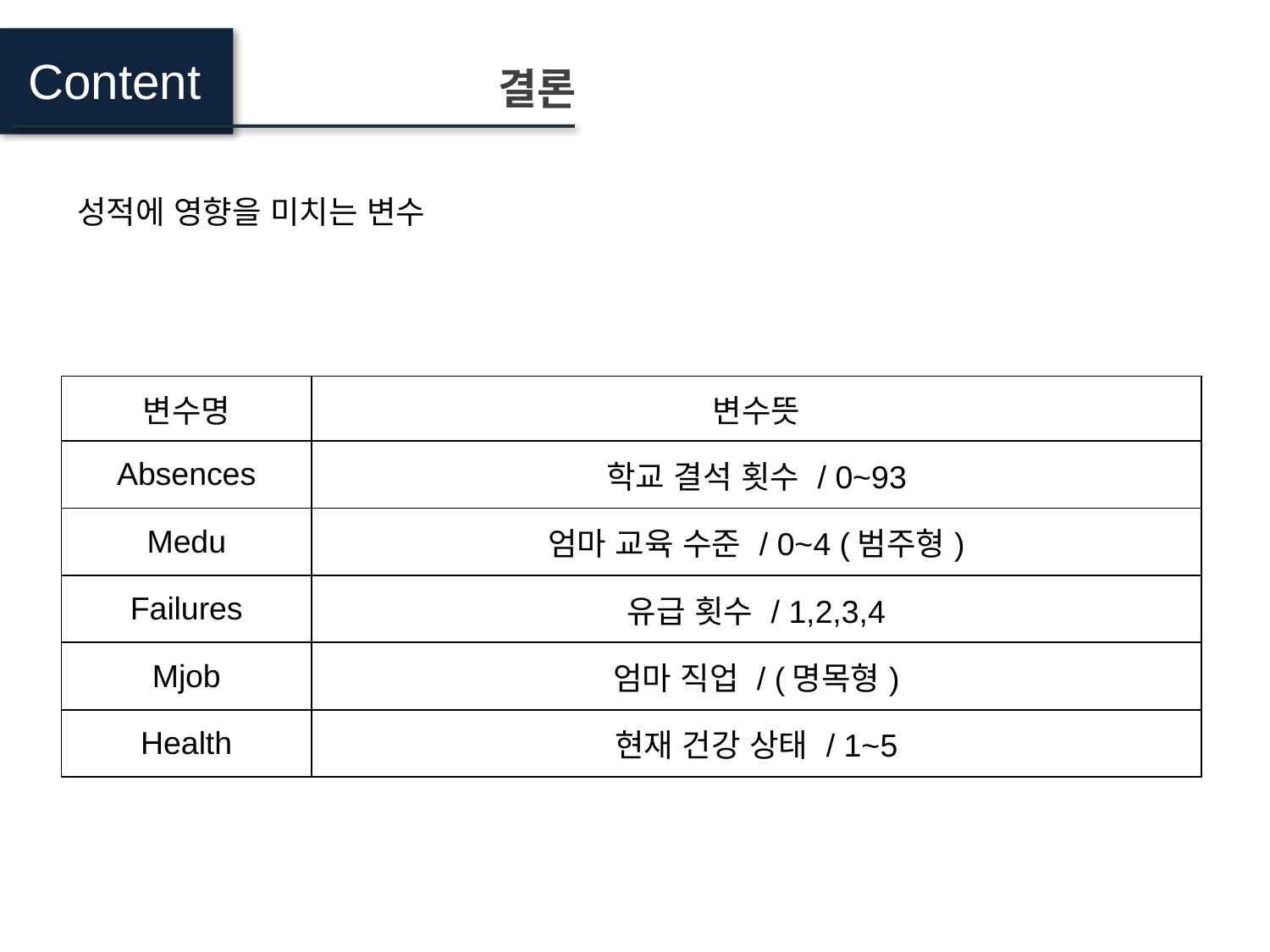

Content
결론
성적에 영향을 미치는 변수

| 변수명 | 변수뜻 |
| --- | --- |
| Absences | 학교 결석 횟수 / 0~93 |
| Medu | 엄마 교육 수준 / 0~4 (범주형) |
| Failures | 유급 횟수 / 1,2,3,4 |
| Mjob | 엄마 직업 / (명목형) |
| Health | 현재 건강 상태 / 1~5 |